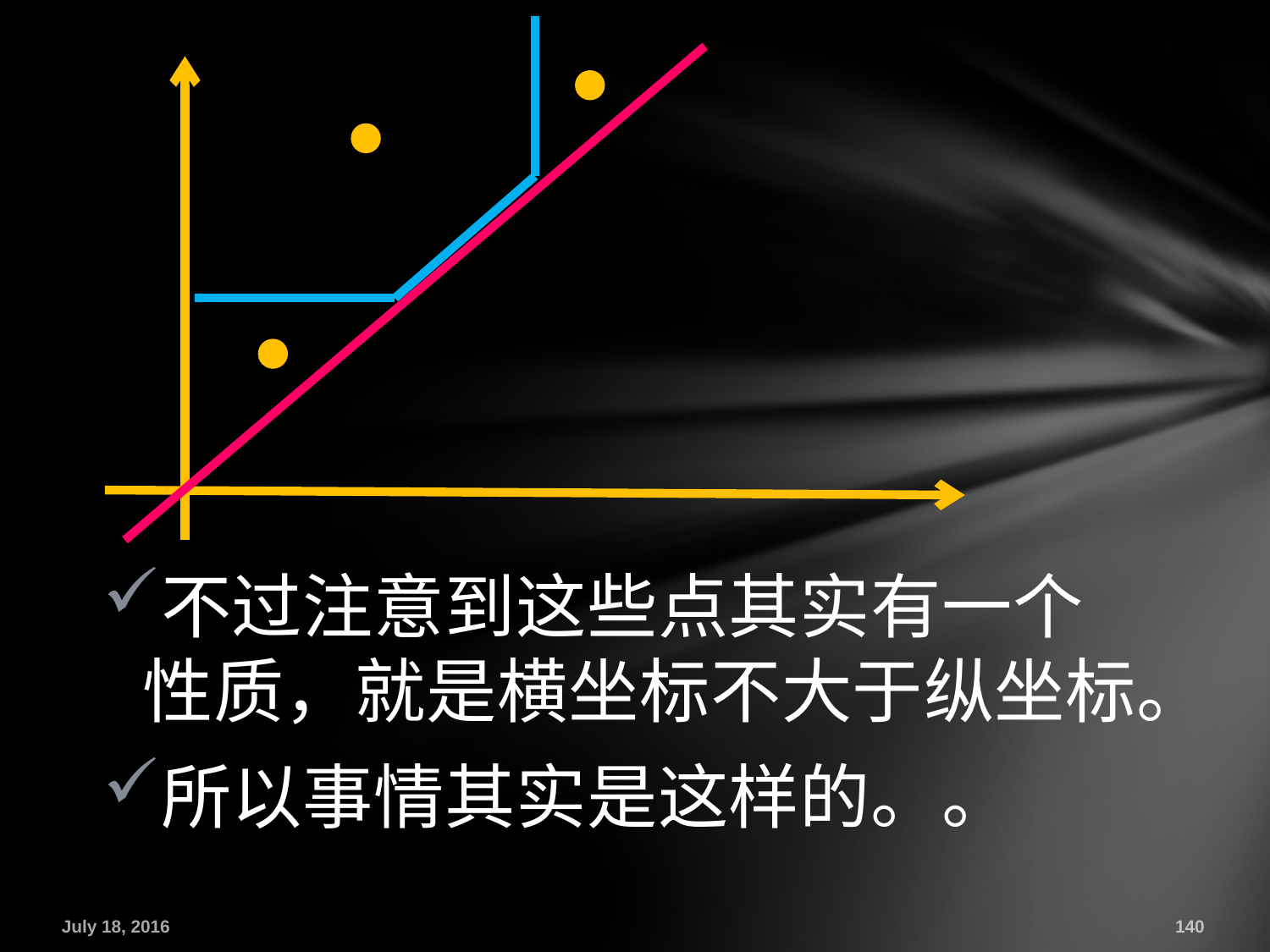

不过注意到这些点其实有一个性质，就是横坐标不大于纵坐标。
所以事情其实是这样的。。
July 18, 2016

140